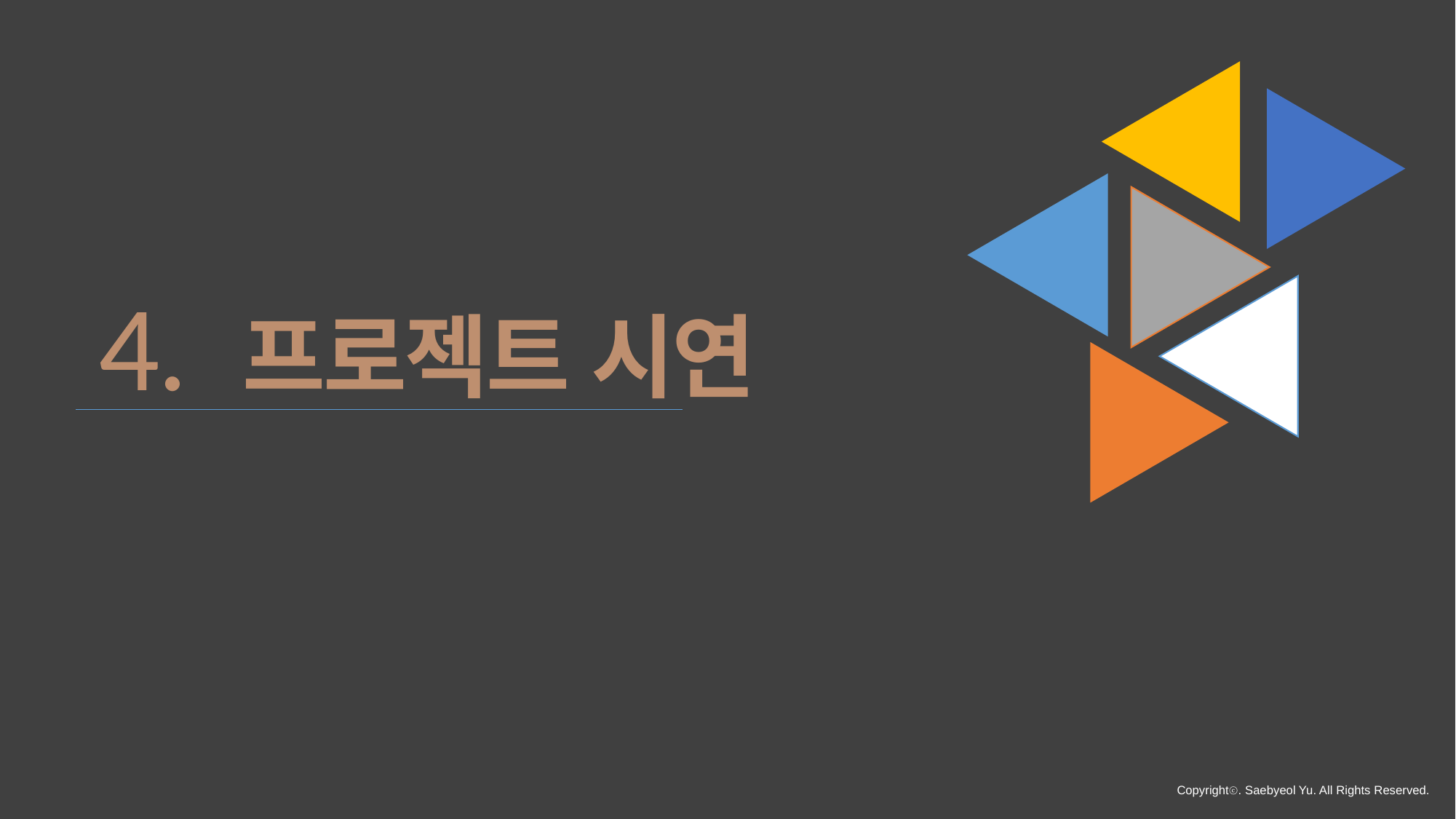

4. 프로젝트 시연
Copyrightⓒ. Saebyeol Yu. All Rights Reserved.